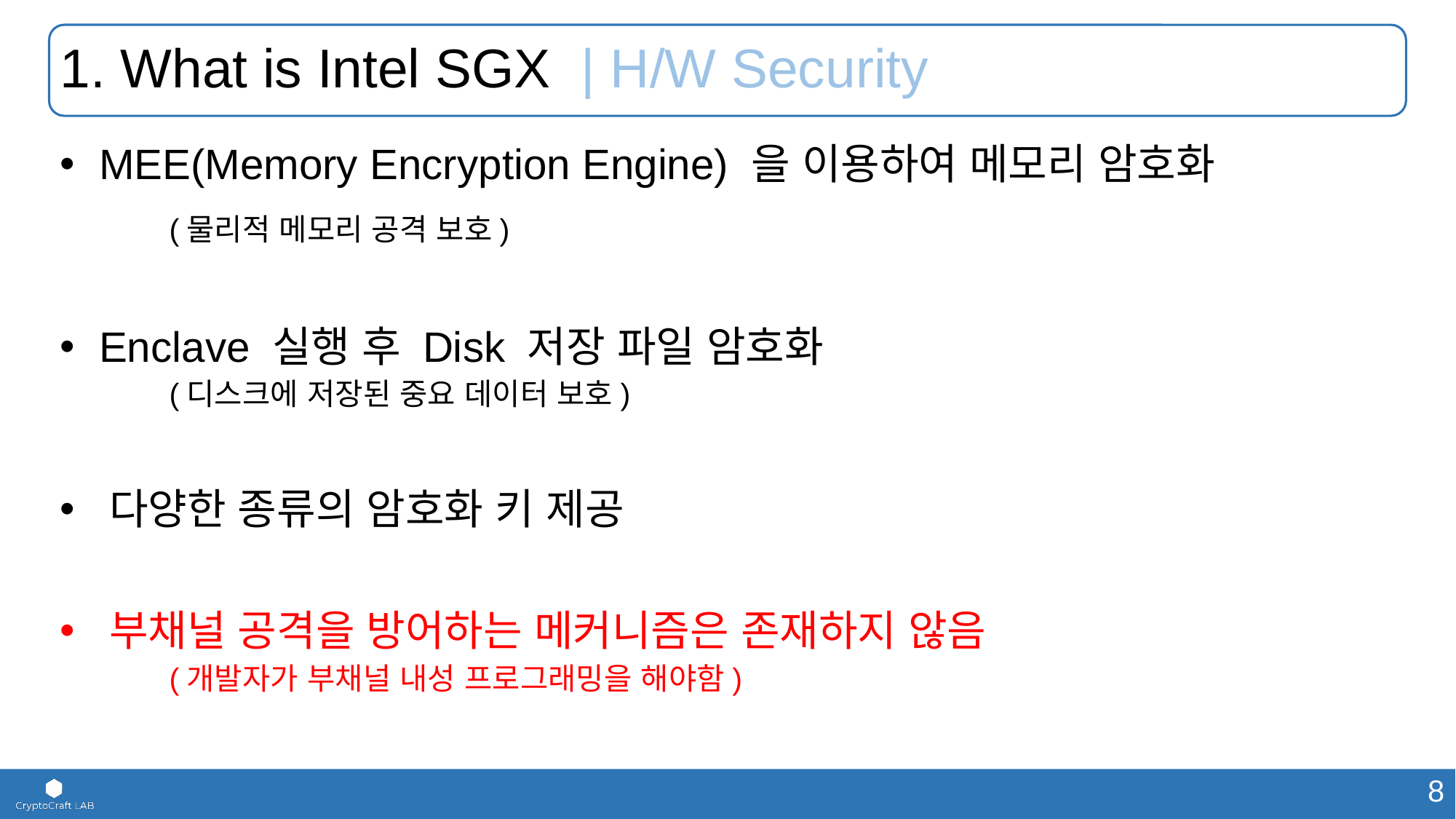

# 1. What is Intel SGX  | H/W Security
 MEE(Memory Encryption Engine) 을 이용하여 메모리 암호화
	(물리적 메모리 공격 보호)

 Enclave 실행 후 Disk 저장 파일 암호화
(디스크에 저장된 중요 데이터 보호)

 다양한 종류의 암호화 키 제공

 부채널 공격을 방어하는 메커니즘은 존재하지 않음
(개발자가 부채널 내성 프로그래밍을 해야함)